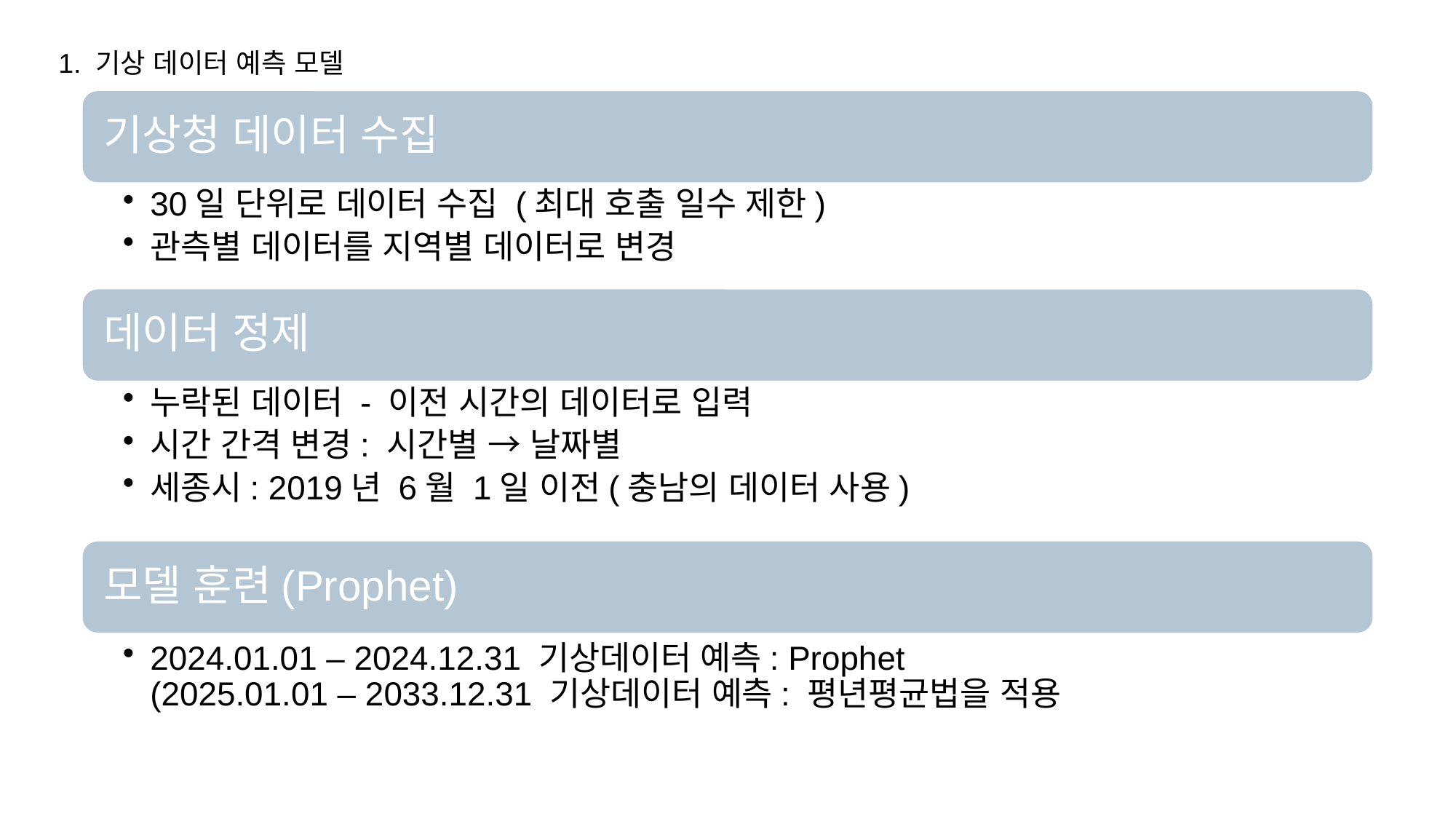

1. 기상 데이터 예측 모델
기상청 데이터 수집
30일 단위로 데이터 수집 (최대 호출 일수 제한)
관측별 데이터를 지역별 데이터로 변경
데이터 정제
누락된 데이터 - 이전 시간의 데이터로 입력
시간 간격 변경: 시간별 → 날짜별
세종시: 2019년 6월 1일 이전(충남의 데이터 사용)
모델 훈련(Prophet)
2024.01.01 – 2024.12.31 기상데이터 예측: Prophet
(2025.01.01 – 2033.12.31 기상데이터 예측: 평년평균법을 적용